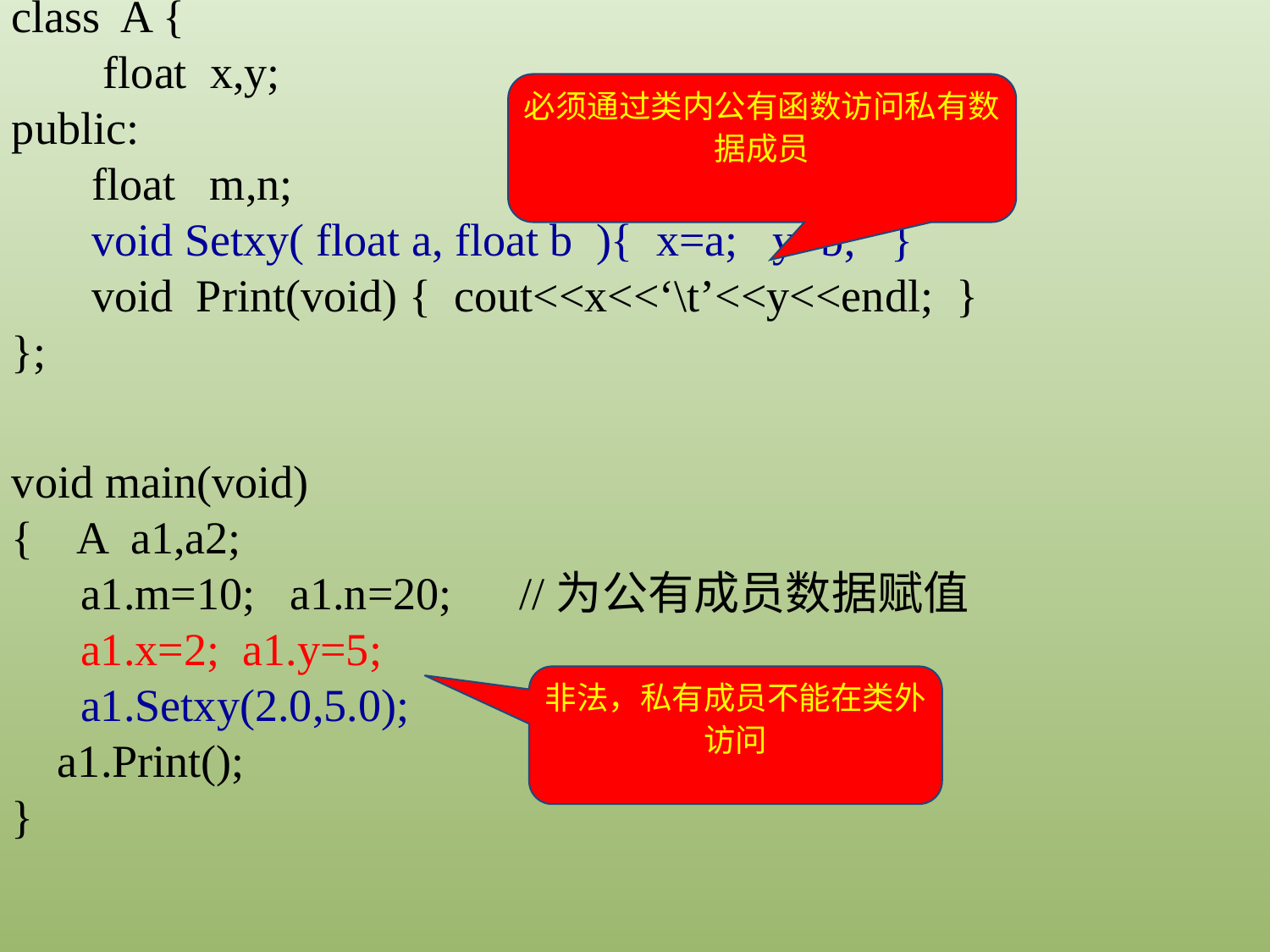

class  A {
        float  x,y;
public:
       float   m,n;
       void Setxy( float a, float b  ){  x=a;   y=b;   }
       void  Print(void) {  cout<<x<<‘\t’<<y<<endl;  }
};
必须通过类内公有函数访问私有数据成员
void main(void)
{    A  a1,a2;
      a1.m=10;   a1.n=20;	//为公有成员数据赋值
      a1.x=2;  a1.y=5;
      a1.Setxy(2.0,5.0);
    a1.Print();
}
非法，私有成员不能在类外访问
616